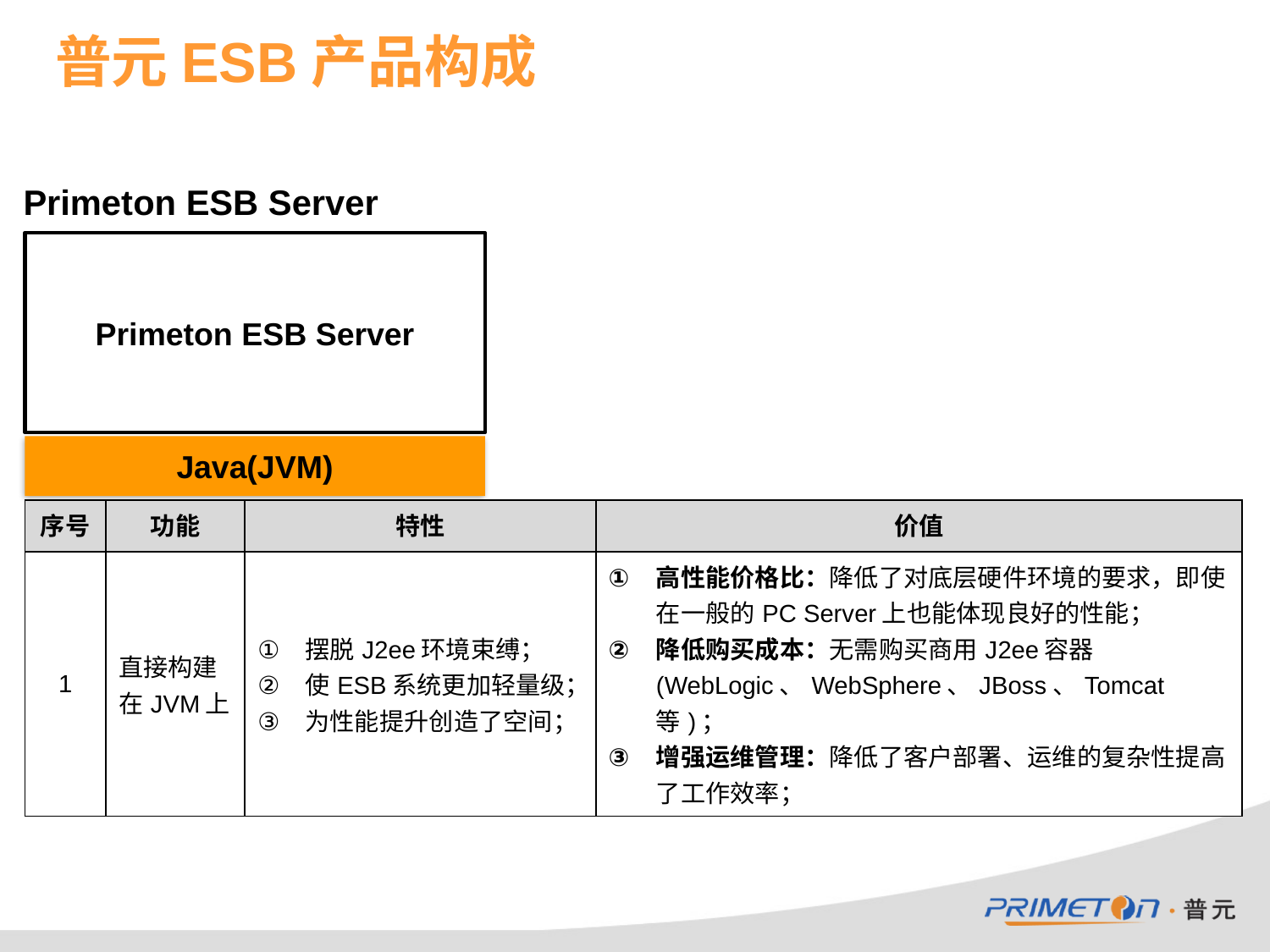

普元ESB产品构成
# Primeton ESB Server
Primeton ESB Server
Java(JVM)
| 序号 | 功能 | 特性 | 价值 |
| --- | --- | --- | --- |
| 1 | 直接构建在JVM上 | 摆脱J2ee环境束缚； 使ESB系统更加轻量级； 为性能提升创造了空间； | 高性能价格比：降低了对底层硬件环境的要求，即使在一般的PC Server上也能体现良好的性能； 降低购买成本：无需购买商用J2ee容器(WebLogic、WebSphere、JBoss、Tomcat等)； 增强运维管理：降低了客户部署、运维的复杂性提高了工作效率； |